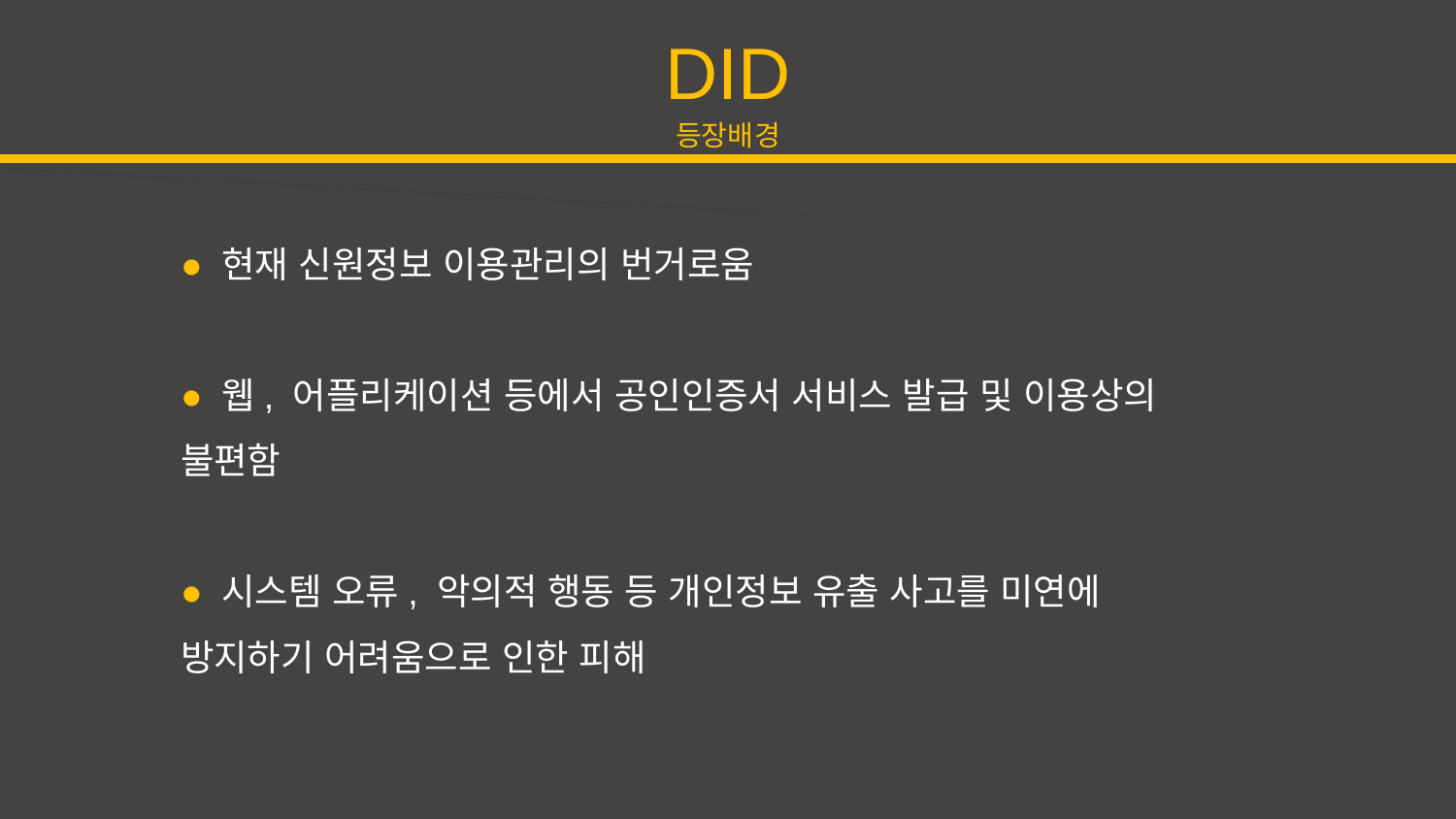

DID
등장배경

● 현재 신원정보 이용관리의 번거로움

● 웹, 어플리케이션 등에서 공인인증서 서비스 발급 및 이용상의 불편함

● 시스템 오류, 악의적 행동 등 개인정보 유출 사고를 미연에 방지하기 어려움으로 인한 피해